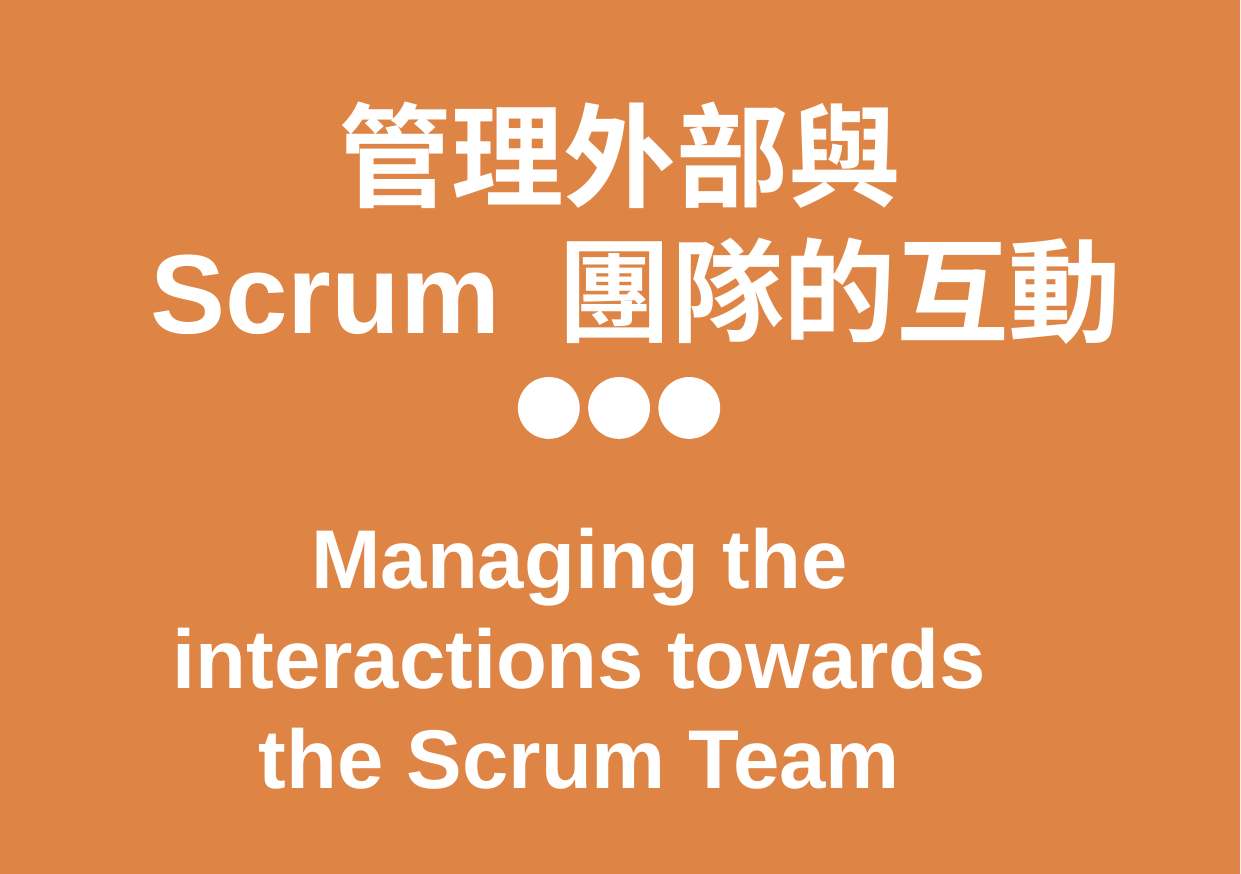

管理外部與
 Scrum 團隊的互動

Managing the interactions towards the Scrum Team